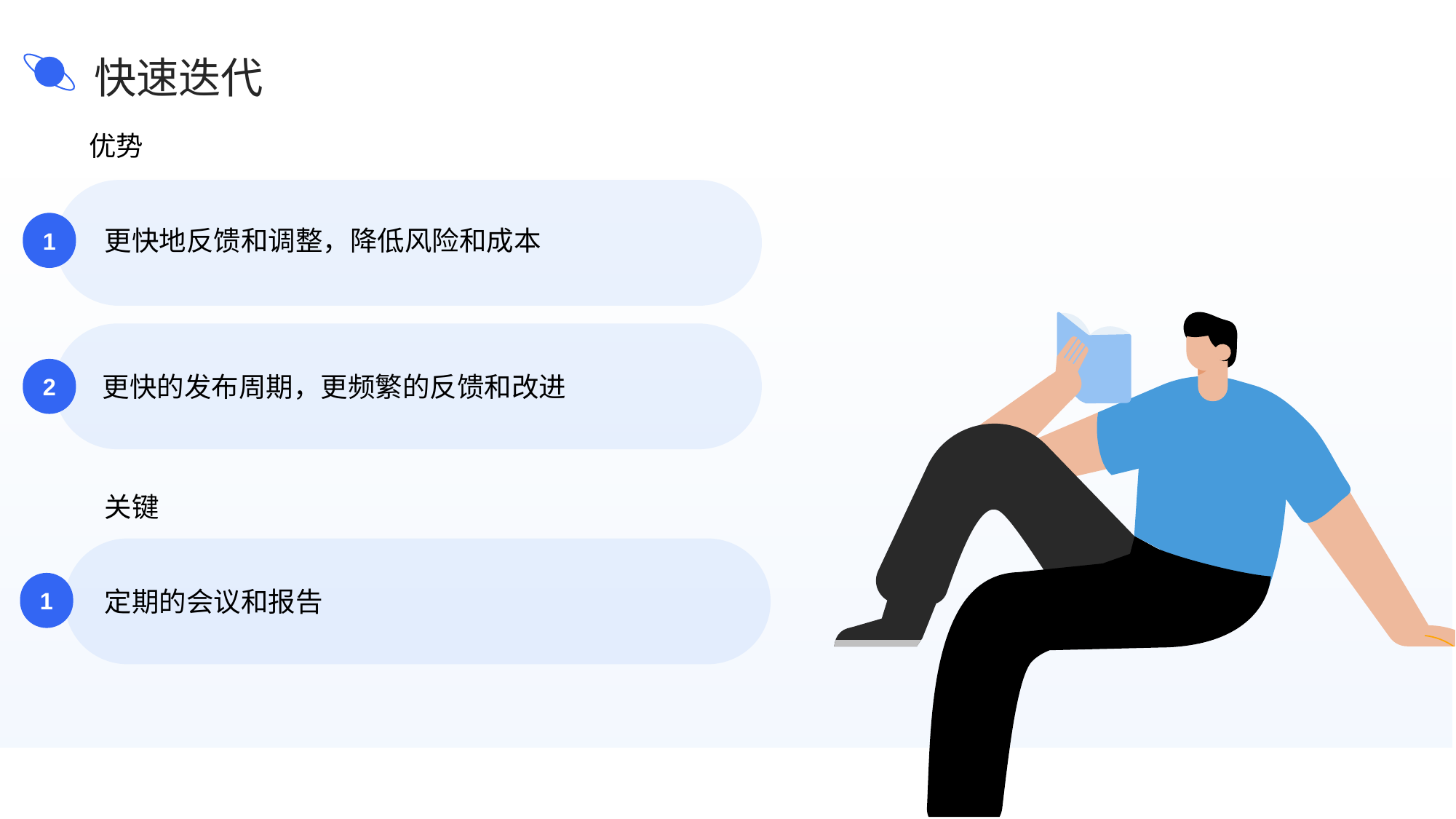

快速迭代

优势

更快地反馈和调整，降低风险和成本
1

更快的发布周期，更频繁的反馈和改进

2

关键

1
定期的会议和报告